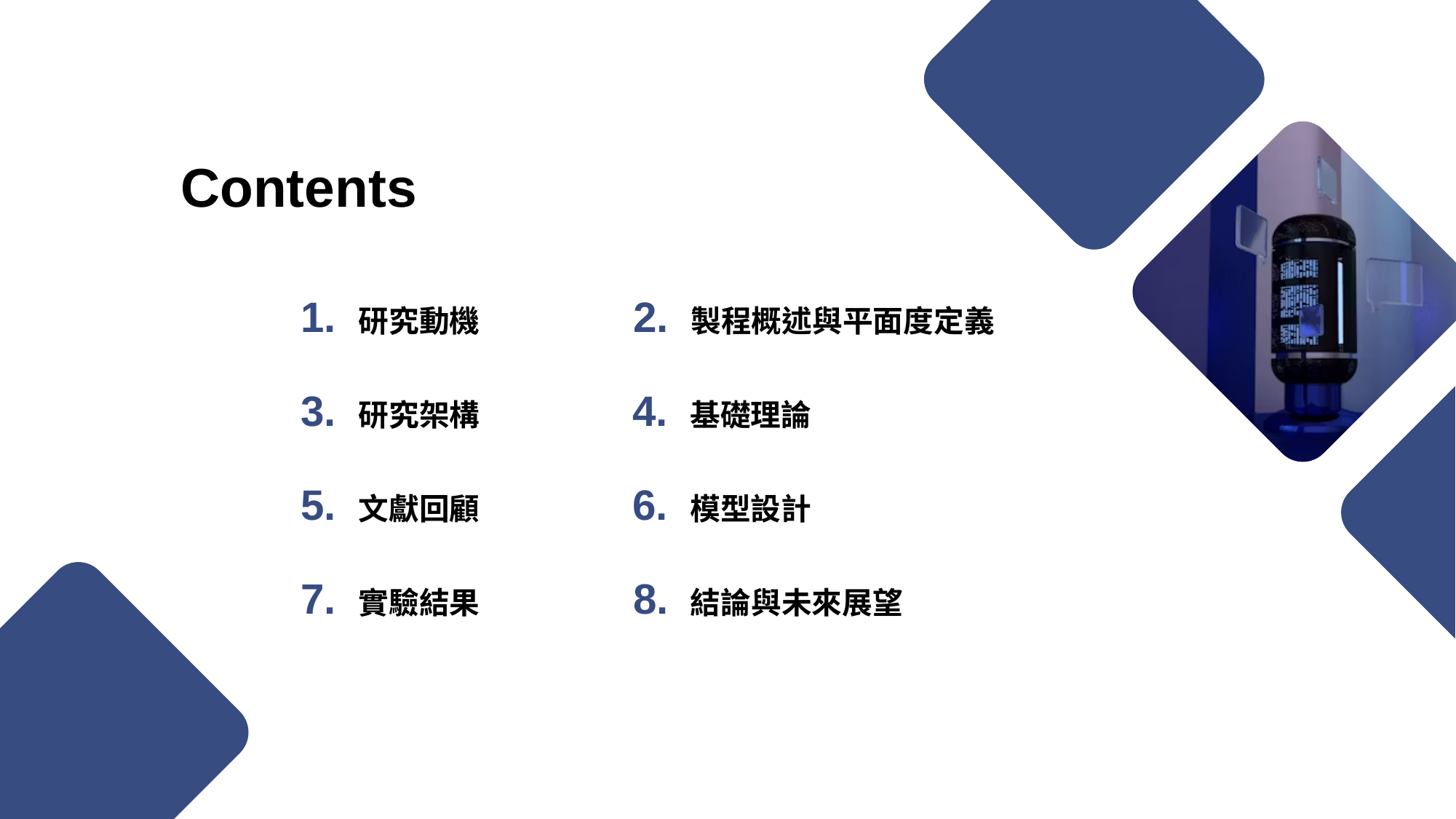

Contents

1. 研究動機
2. 製程概述與平面度定義
3. 研究架構
4. 基礎理論

5. 文獻回顧
6. 模型設計
7. 實驗結果
8. 結論與未來展望